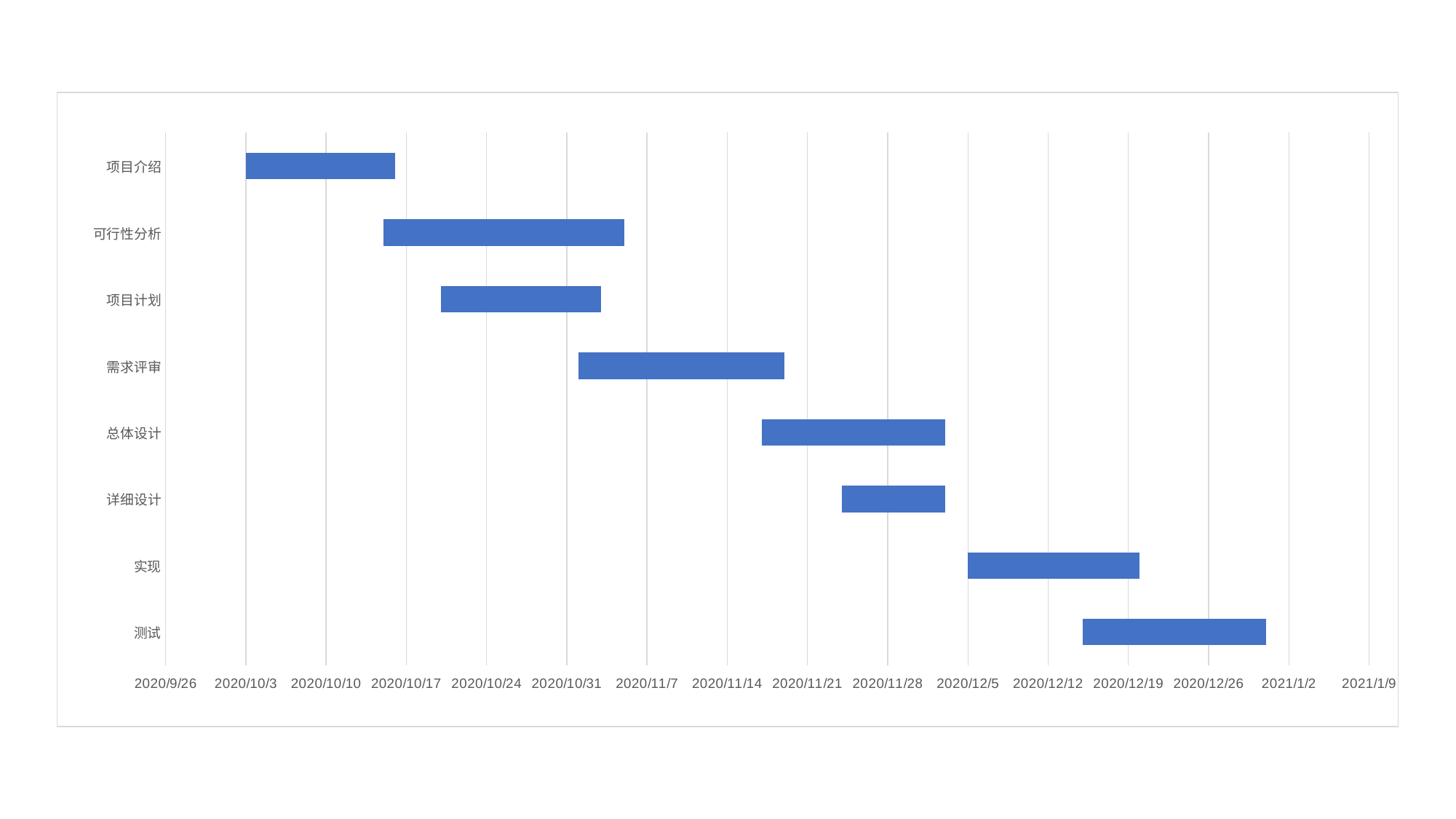

#

### Chart

| Category |  |  |
|---|---|---|
| 项目介绍 | 44107.0 | 13.0 |
| 可行性分析 | 44119.0 | 21.0 |
| 项目计划 | 44124.0 | 14.0 |
| 需求评审 | 44136.0 | 18.0 |
| 总体设计 | 44152.0 | 16.0 |
| 详细设计 | 44159.0 | 9.0 |
| 实现 | 44170.0 | 15.0 |
| 测试 | 44180.0 | 16.0 |